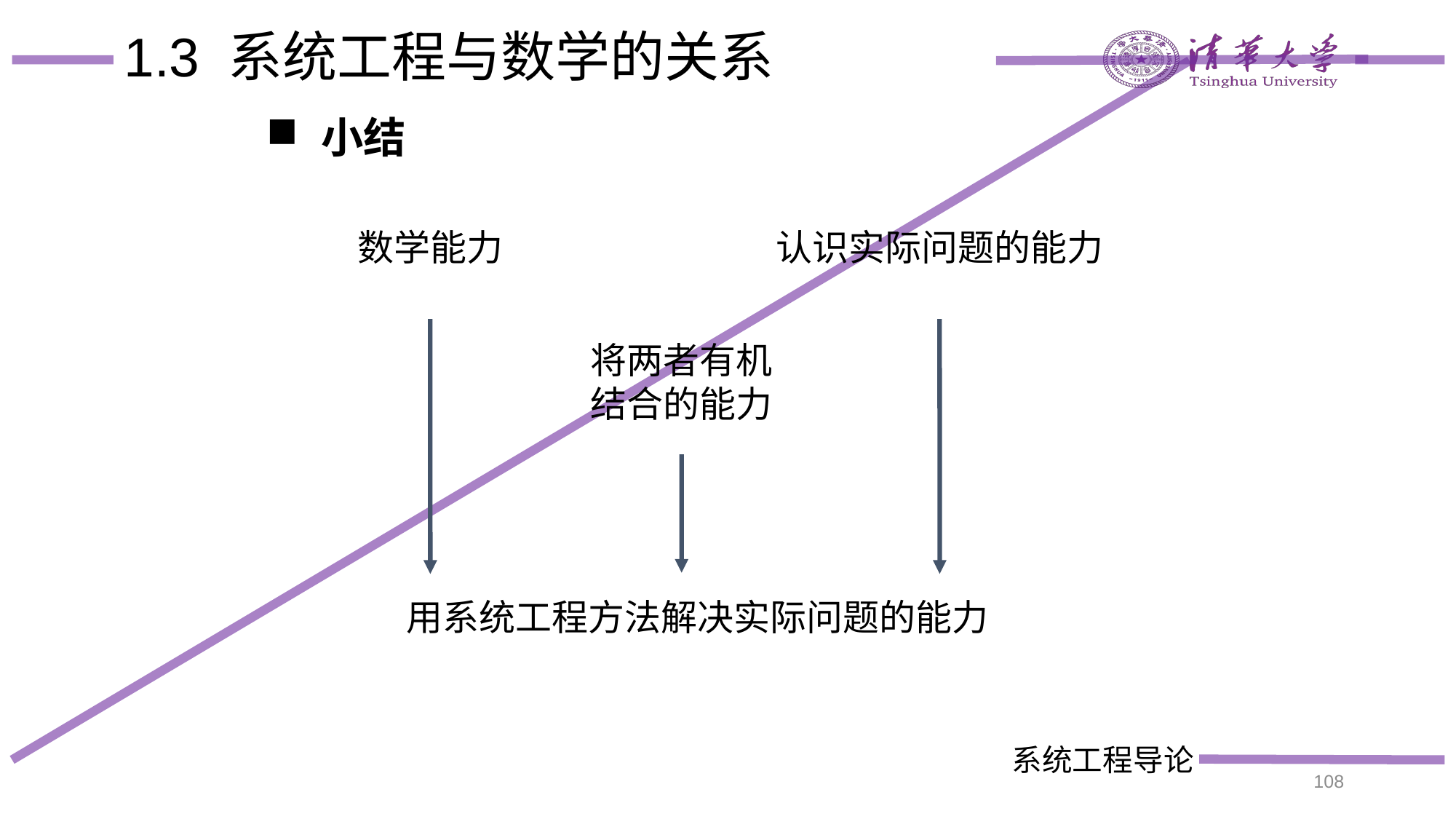

# 1.3 系统工程与数学的关系
小结
数学能力
认识实际问题的能力

将两者有机
结合的能力

用系统工程方法解决实际问题的能力
108